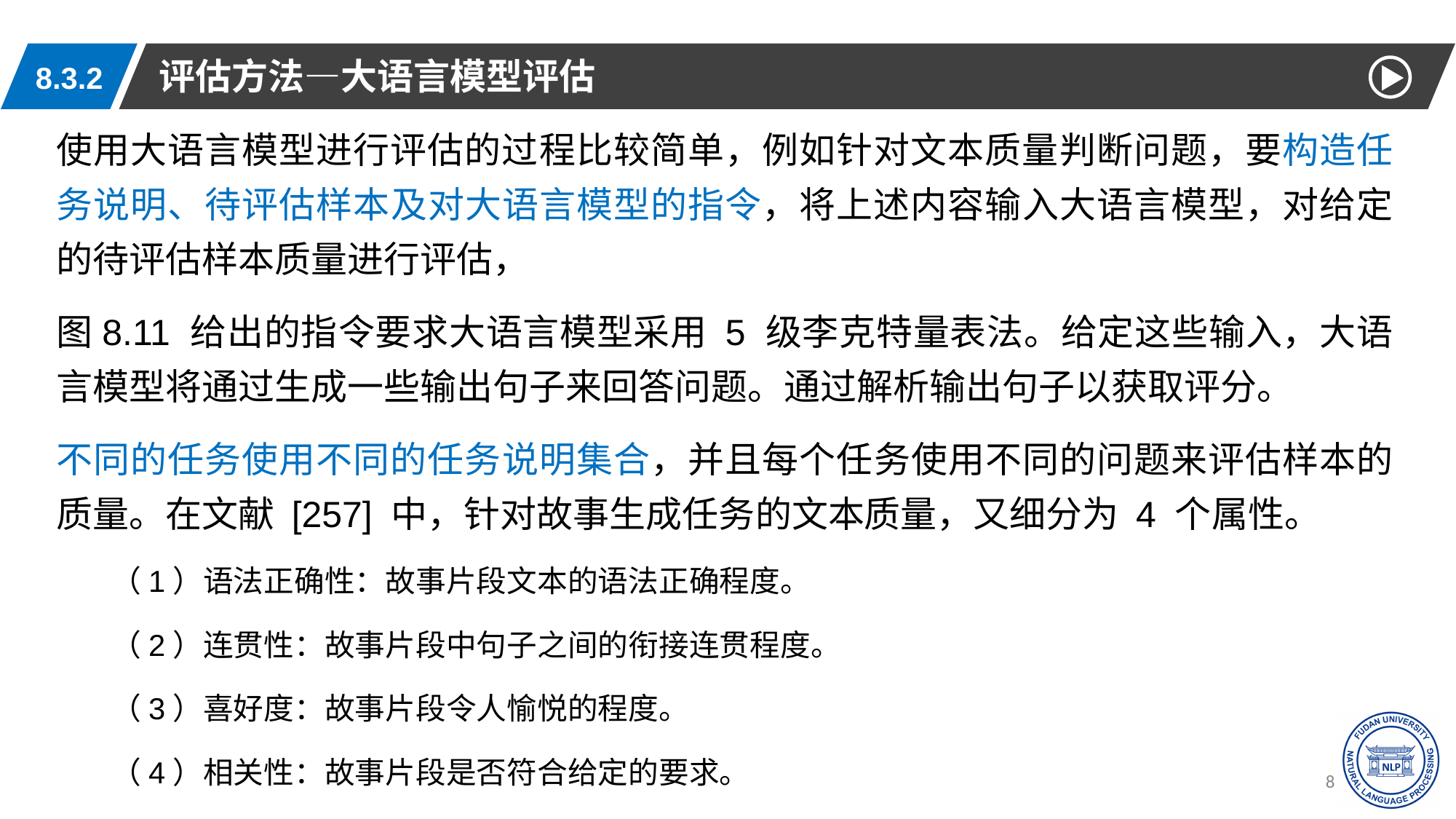

评估方法—大语言模型评估
8.3.2

使用大语言模型进行评估的过程比较简单，例如针对文本质量判断问题，要构造任务说明、待评估样本及对大语言模型的指令，将上述内容输入大语言模型，对给定的待评估样本质量进行评估，
图8.11 给出的指令要求大语言模型采用 5 级李克特量表法。给定这些输入，大语言模型将通过生成一些输出句子来回答问题。通过解析输出句子以获取评分。
不同的任务使用不同的任务说明集合，并且每个任务使用不同的问题来评估样本的质量。在文献 [257] 中，针对故事生成任务的文本质量，又细分为 4 个属性。
（1）语法正确性：故事片段文本的语法正确程度。
（2）连贯性：故事片段中句子之间的衔接连贯程度。
（3）喜好度：故事片段令人愉悦的程度。
（4）相关性：故事片段是否符合给定的要求。
82